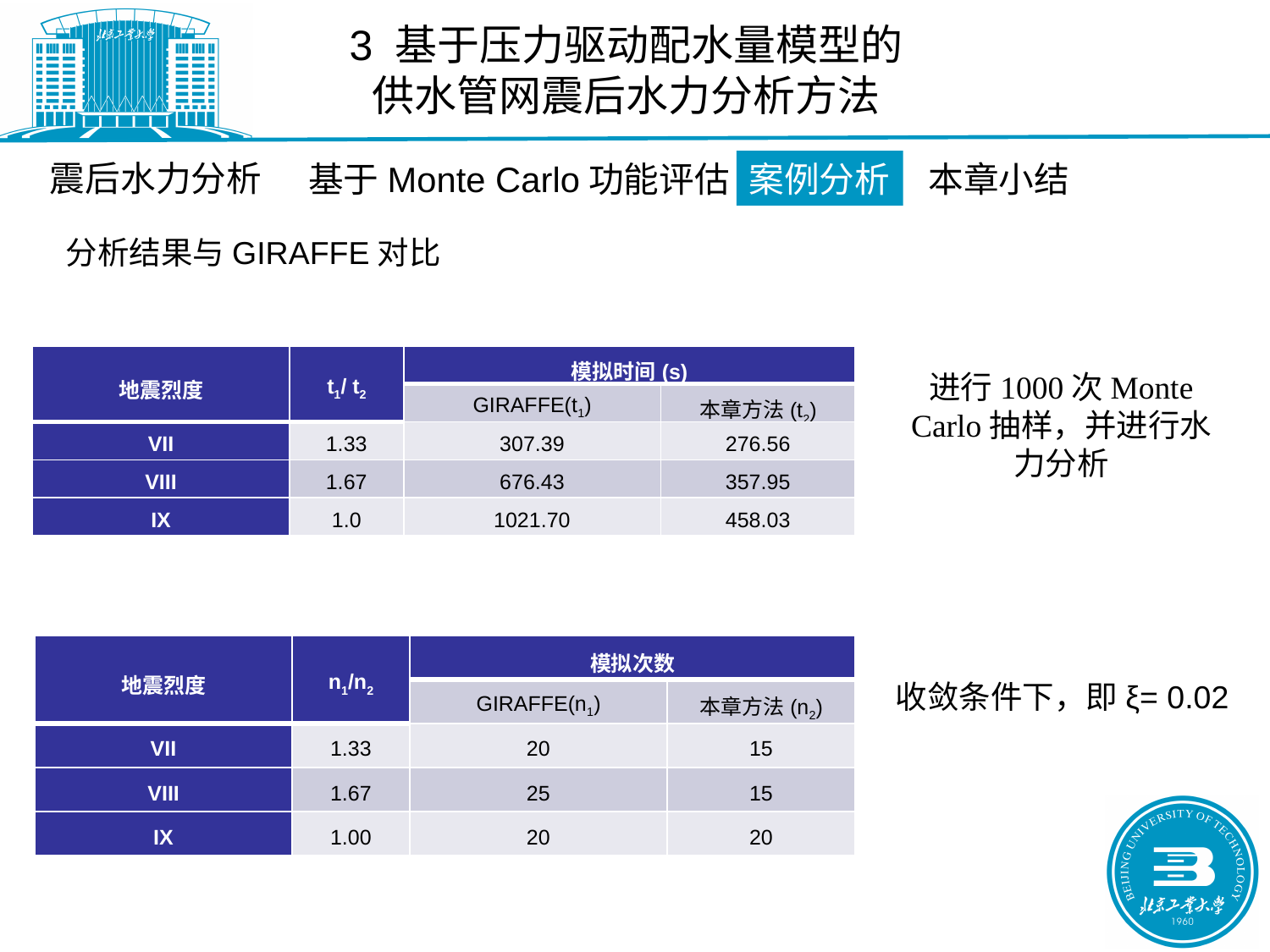

3 基于压力驱动配水量模型的
供水管网震后水力分析方法
震后水力分析
基于Monte Carlo功能评估
案例分析
本章小结
分析结果与GIRAFFE对比
| 地震烈度 | t1/ t2 | 模拟时间(s) |  |
| --- | --- | --- | --- |
|  |  | GIRAFFE(t1) | 本章方法(t2) |
| VII | 1.33 | 307.39 | 276.56 |
| VIII | 1.67 | 676.43 | 357.95 |
| IX | 1.0 | 1021.70 | 458.03 |
进行1000次Monte Carlo抽样，并进行水力分析
| 地震烈度 | n1/n2 | 模拟次数 |  |
| --- | --- | --- | --- |
|  |  | GIRAFFE(n1) | 本章方法(n2) |
| VII | 1.33 | 20 | 15 |
| VIII | 1.67 | 25 | 15 |
| IX | 1.00 | 20 | 20 |
收敛条件下，即ξ= 0.02